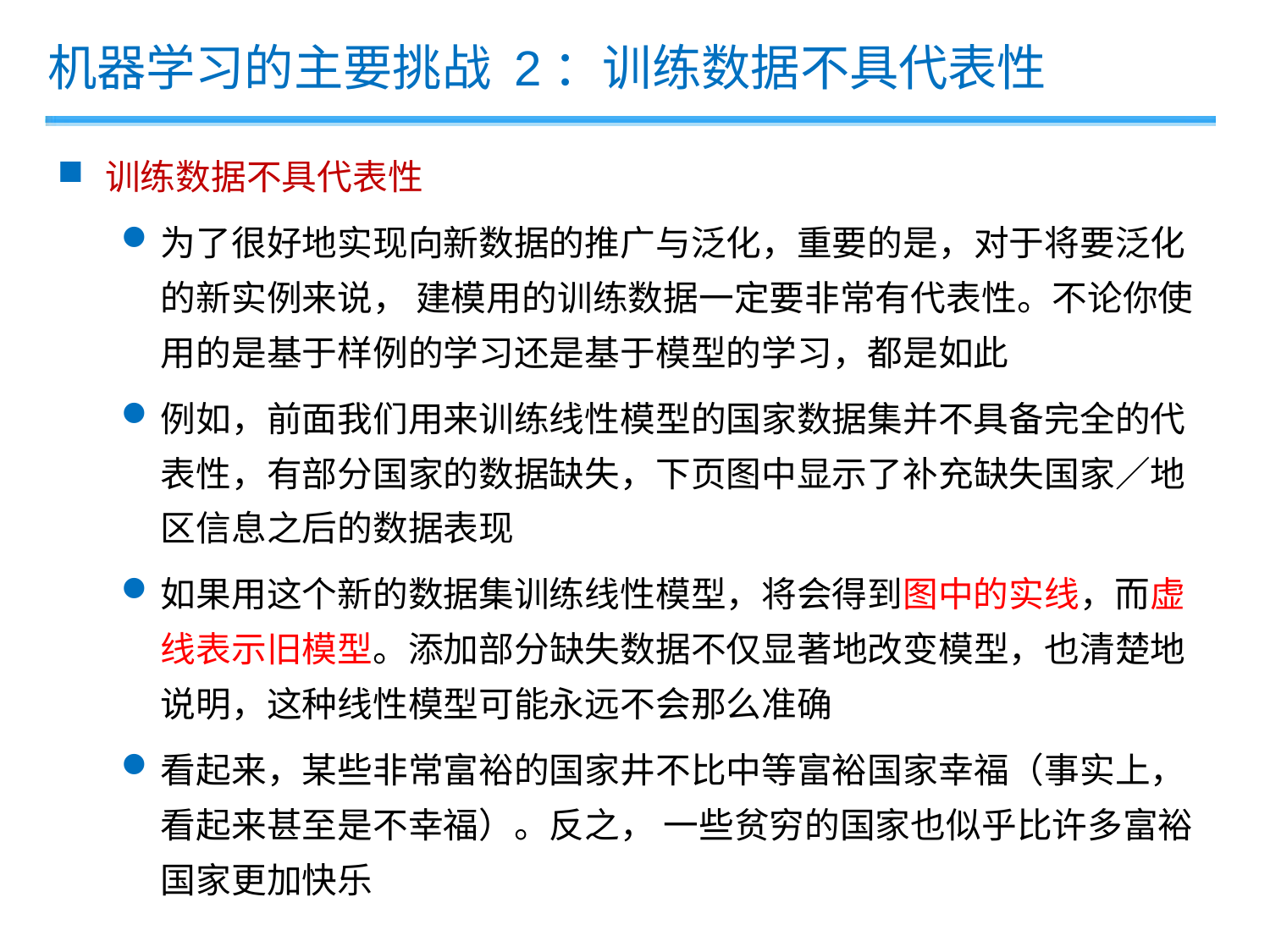

机器学习的主要挑战 2：训练数据不具代表性
训练数据不具代表性
为了很好地实现向新数据的推广与泛化，重要的是，对于将要泛化的新实例来说， 建模用的训练数据一定要非常有代表性。不论你使用的是基于样例的学习还是基于模型的学习，都是如此
例如，前面我们用来训练线性模型的国家数据集并不具备完全的代表性，有部分国家的数据缺失，下页图中显示了补充缺失国家／地区信息之后的数据表现
如果用这个新的数据集训练线性模型，将会得到图中的实线，而虚线表示旧模型。添加部分缺失数据不仅显著地改变模型，也清楚地说明，这种线性模型可能永远不会那么准确
看起来，某些非常富裕的国家井不比中等富裕国家幸福（事实上，看起来甚至是不幸福）。反之， 一些贫穷的国家也似乎比许多富裕国家更加快乐